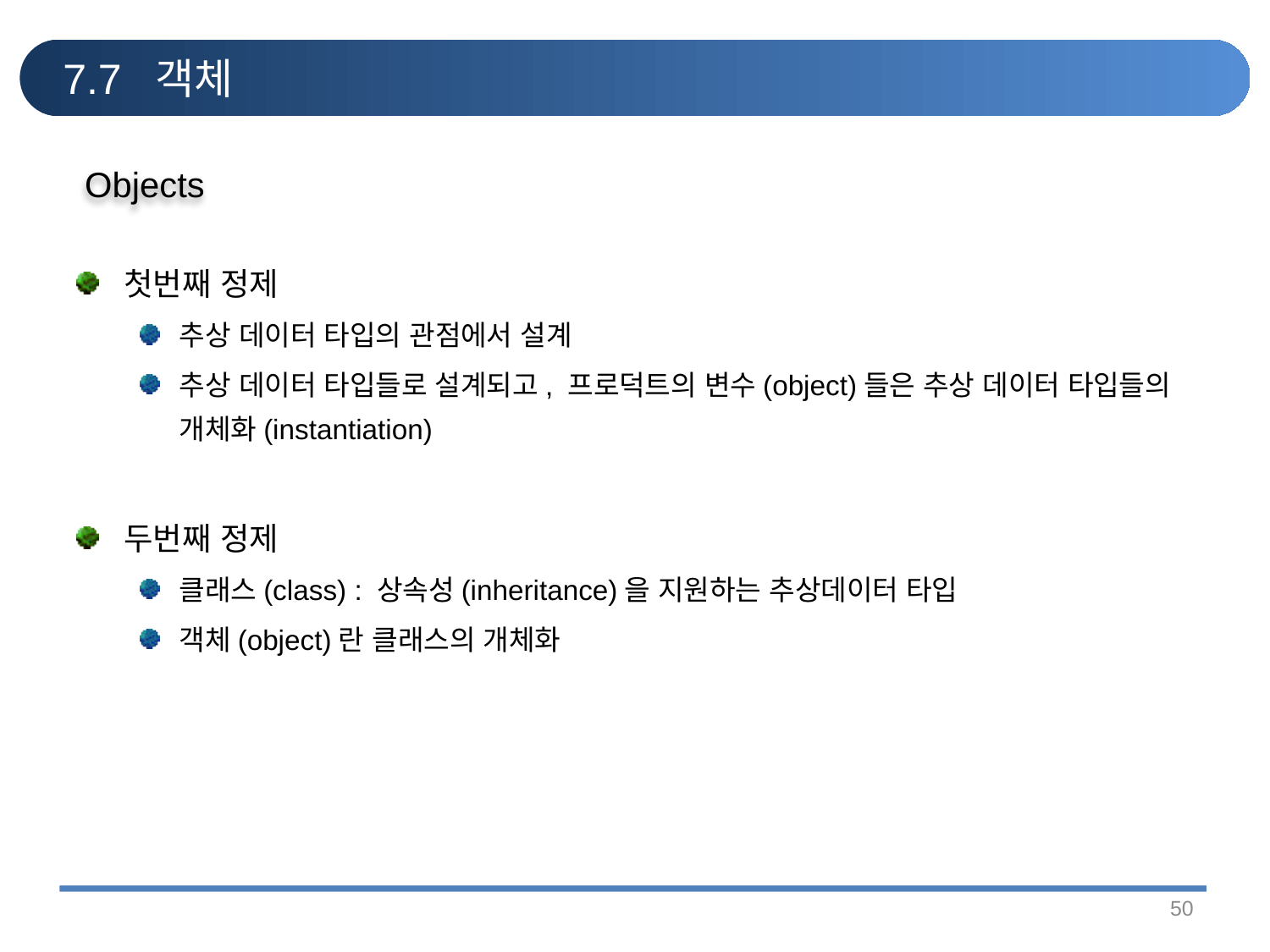

# 7.7  객체
Objects
첫번째 정제
추상 데이터 타입의 관점에서 설계
추상 데이터 타입들로 설계되고, 프로덕트의 변수(object)들은 추상 데이터 타입들의 개체화(instantiation)

두번째 정제
클래스(class) : 상속성(inheritance)을 지원하는 추상데이터 타입
객체(object)란 클래스의 개체화

50